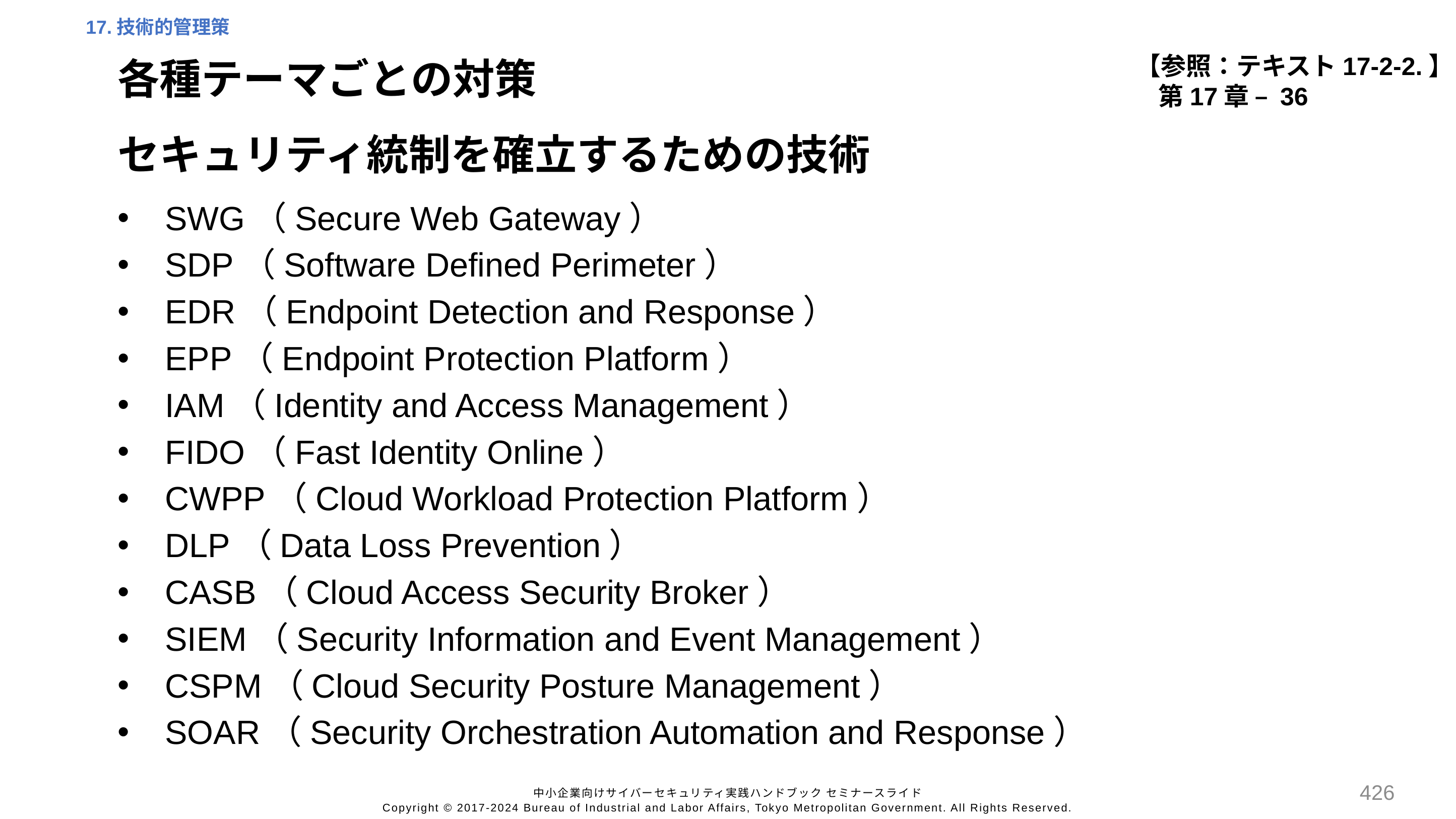

17.技術的管理策
【参照：テキスト17-2-2.】
第17章 – 36
各種テーマごとの対策
セキュリティ統制を確立するための技術
SWG（Secure Web Gateway）
SDP（Software Defined Perimeter）
EDR（Endpoint Detection and Response）
EPP（Endpoint Protection Platform）
IAM（Identity and Access Management）
FIDO（Fast Identity Online）
CWPP（Cloud Workload Protection Platform）
DLP（Data Loss Prevention）
CASB（Cloud Access Security Broker）
SIEM（Security Information and Event Management）
CSPM（Cloud Security Posture Management）
SOAR（Security Orchestration Automation and Response）

426